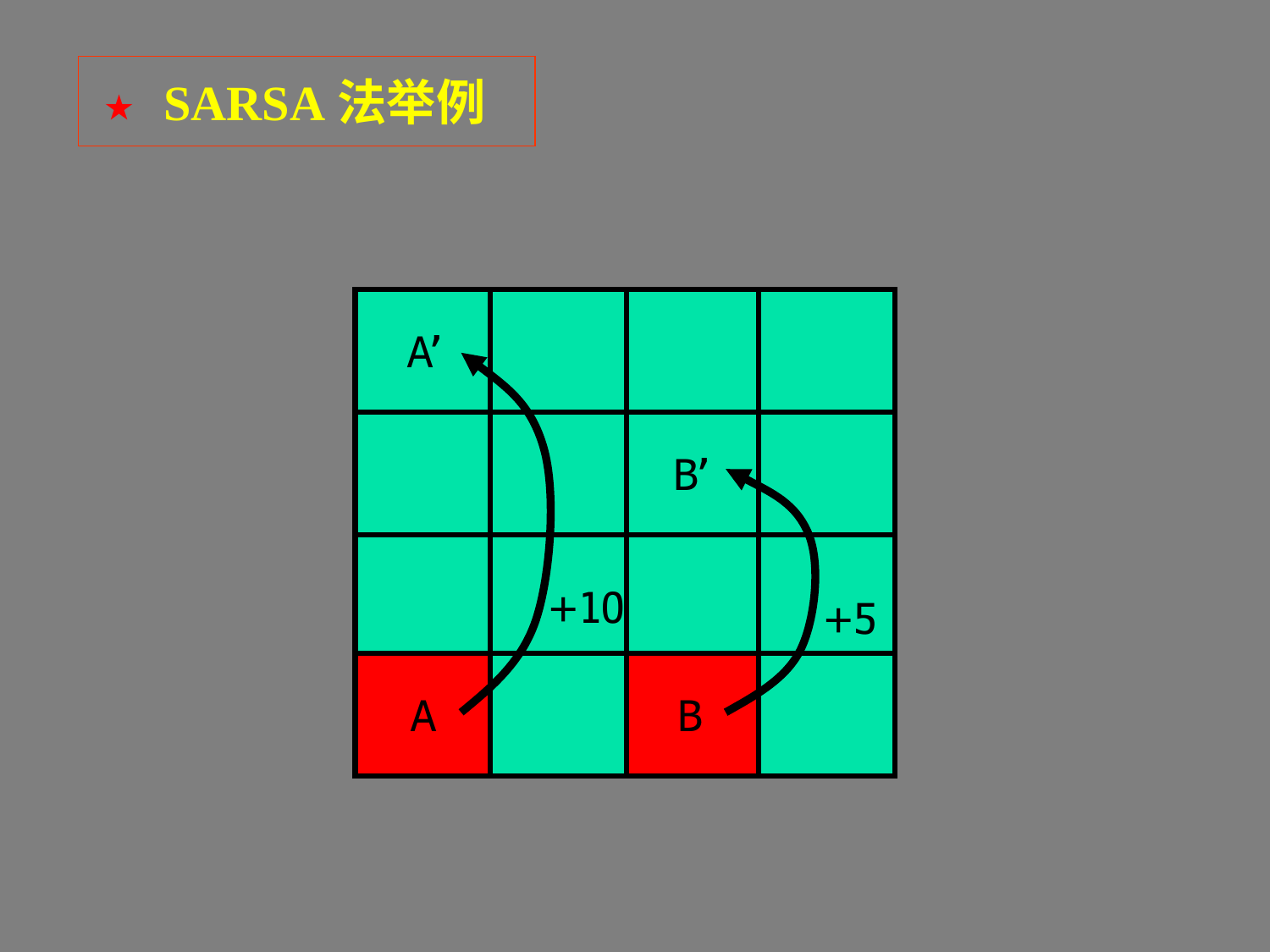

★ SARSA法举例
A’

B’

+10
+5
A

B